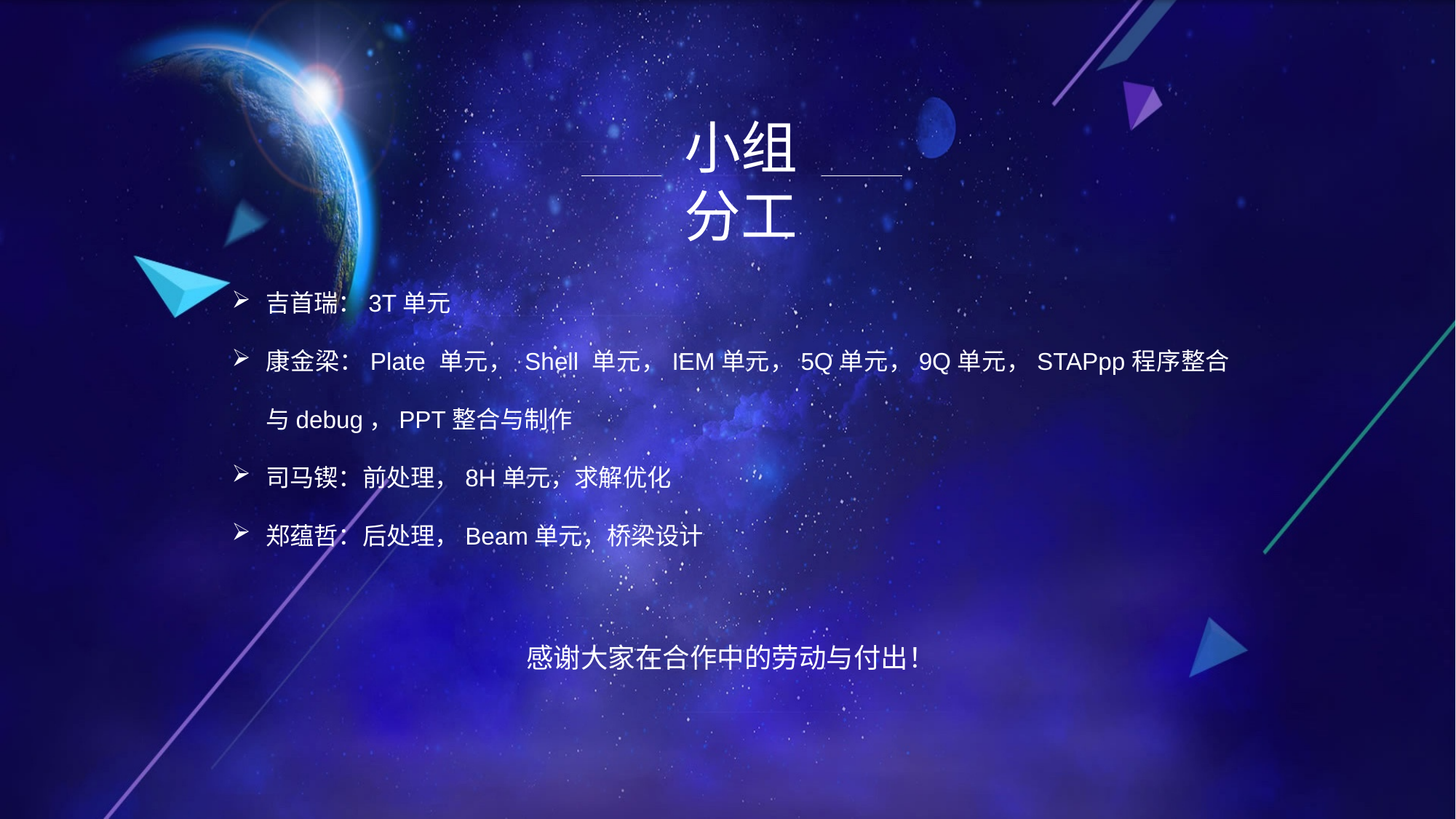

小组分工
吉首瑞：3T单元
康金梁：Plate 单元， Shell 单元，IEM单元，5Q单元，9Q单元，STAPpp程序整合与debug，PPT整合与制作
司马锲：前处理，8H单元，求解优化
郑蕴哲：后处理，Beam单元，桥梁设计

感谢大家在合作中的劳动与付出！